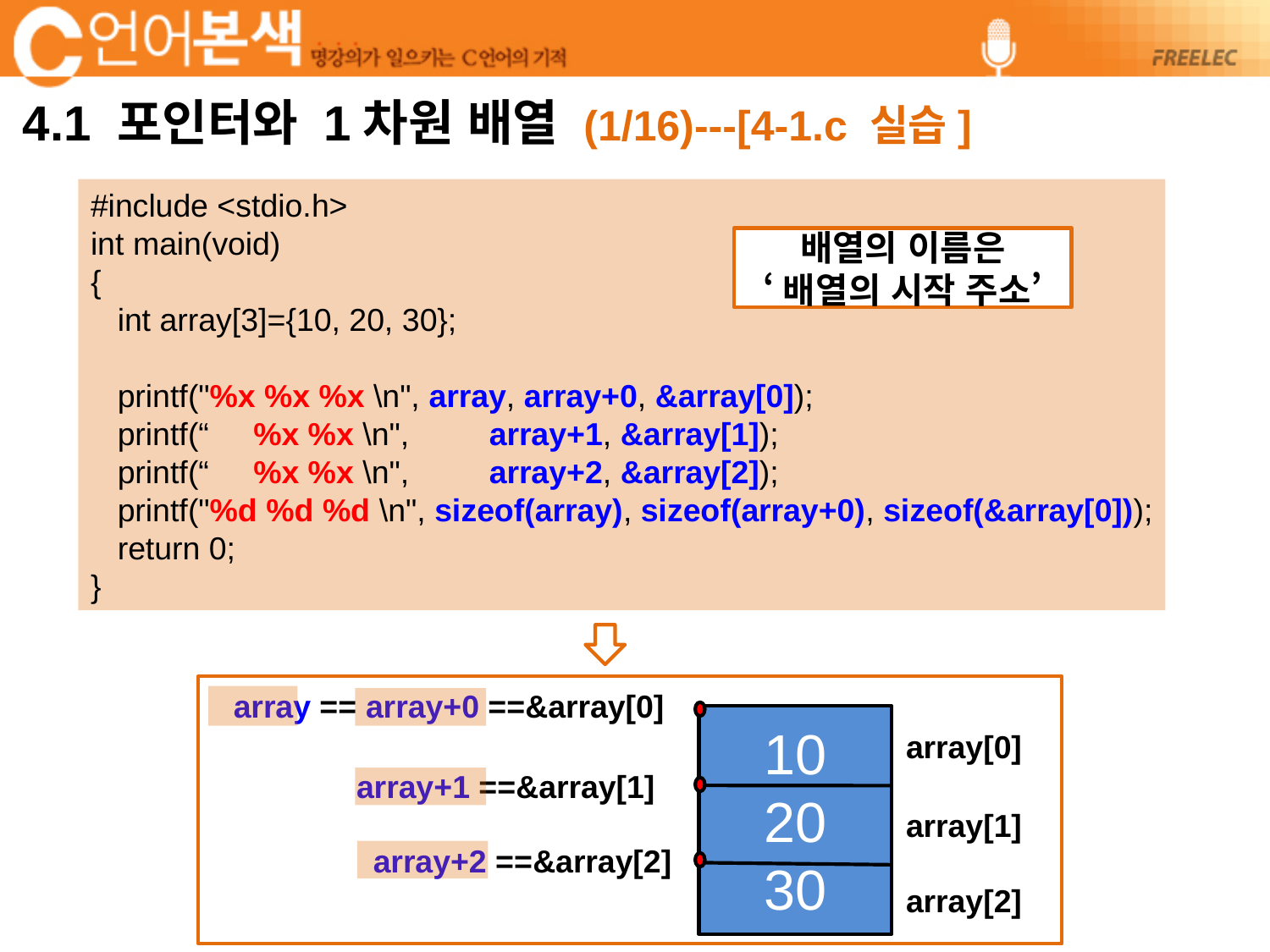

# 4.1 포인터와 1차원 배열 (1/16)---[4-1.c 실습]
#include <stdio.h>
int main(void)
{
   int array[3]={10, 20, 30};

   printf("%x %x %x \n", array, array+0, &array[0]);
   printf(“     %x %x \n",         array+1, &array[1]);
   printf(“     %x %x \n",         array+2, &array[2]);
   printf("%d %d %d \n", sizeof(array), sizeof(array+0), sizeof(&array[0]));
   return 0;
}
배열의 이름은
‘배열의 시작 주소’

array == array+0 ==&array[0]
10
20
30
array[0]

array[1]
array[2]
               array+1 ==&array[1]
array+2 ==&array[2]